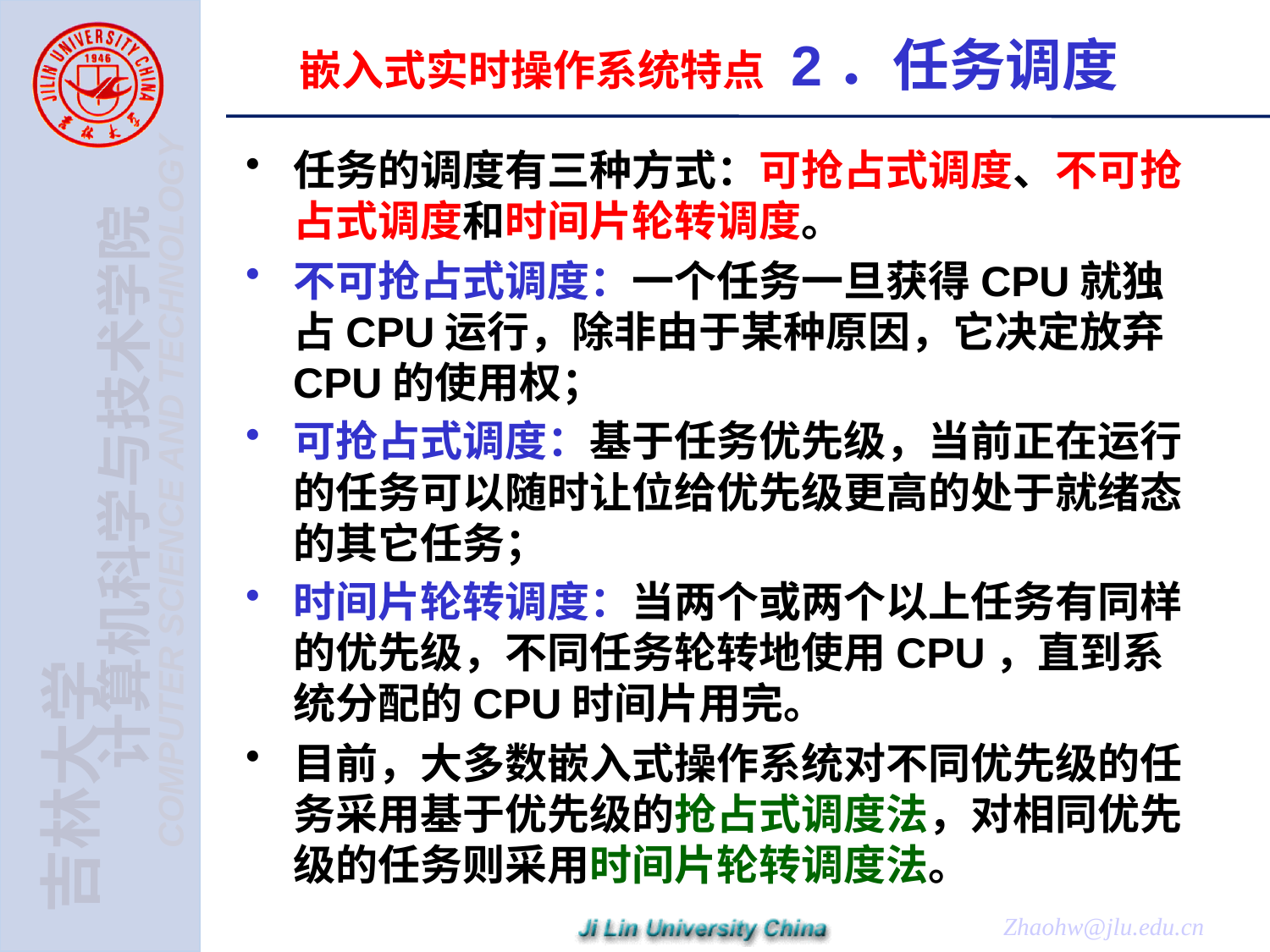

# 嵌入式实时操作系统特点 2．任务调度
任务的调度有三种方式：可抢占式调度、不可抢占式调度和时间片轮转调度。
不可抢占式调度：一个任务一旦获得CPU就独占CPU运行，除非由于某种原因，它决定放弃CPU的使用权；
可抢占式调度：基于任务优先级，当前正在运行的任务可以随时让位给优先级更高的处于就绪态的其它任务；
时间片轮转调度：当两个或两个以上任务有同样的优先级，不同任务轮转地使用CPU，直到系统分配的CPU时间片用完。
目前，大多数嵌入式操作系统对不同优先级的任务采用基于优先级的抢占式调度法，对相同优先级的任务则采用时间片轮转调度法。